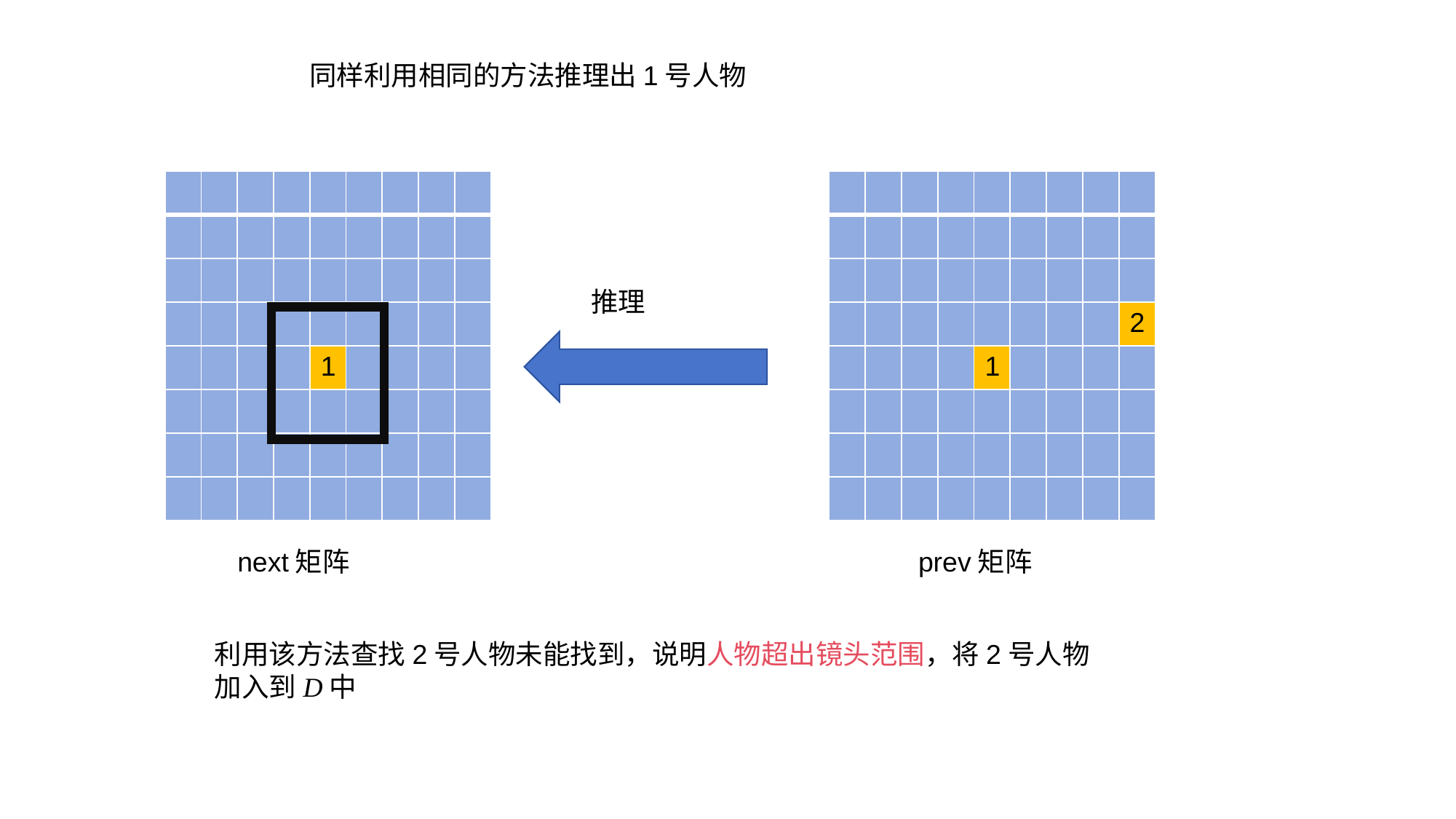

同样利用相同的方法推理出1号人物
|  |  |  |  |  |  |  |  |  |
| --- | --- | --- | --- | --- | --- | --- | --- | --- |
|  |  |  |  |  |  |  |  |  |
|  |  |  |  |  |  |  |  |  |
|  |  |  |  |  |  |  |  |  |
|  |  |  |  | 1 |  |  |  |  |
|  |  |  |  |  |  |  |  |  |
|  |  |  |  |  |  |  |  |  |
|  |  |  |  |  |  |  |  |  |
|  |  |  |  |  |  |  |  |  |
| --- | --- | --- | --- | --- | --- | --- | --- | --- |
|  |  |  |  |  |  |  |  |  |
|  |  |  |  |  |  |  |  |  |
|  |  |  |  |  |  |  |  | 2 |
|  |  |  |  | 1 |  |  |  |  |
|  |  |  |  |  |  |  |  |  |
|  |  |  |  |  |  |  |  |  |
|  |  |  |  |  |  |  |  |  |
推理

next矩阵
prev矩阵
利用该方法查找2号人物未能找到，说明人物超出镜头范围，将2号人物加入到D中